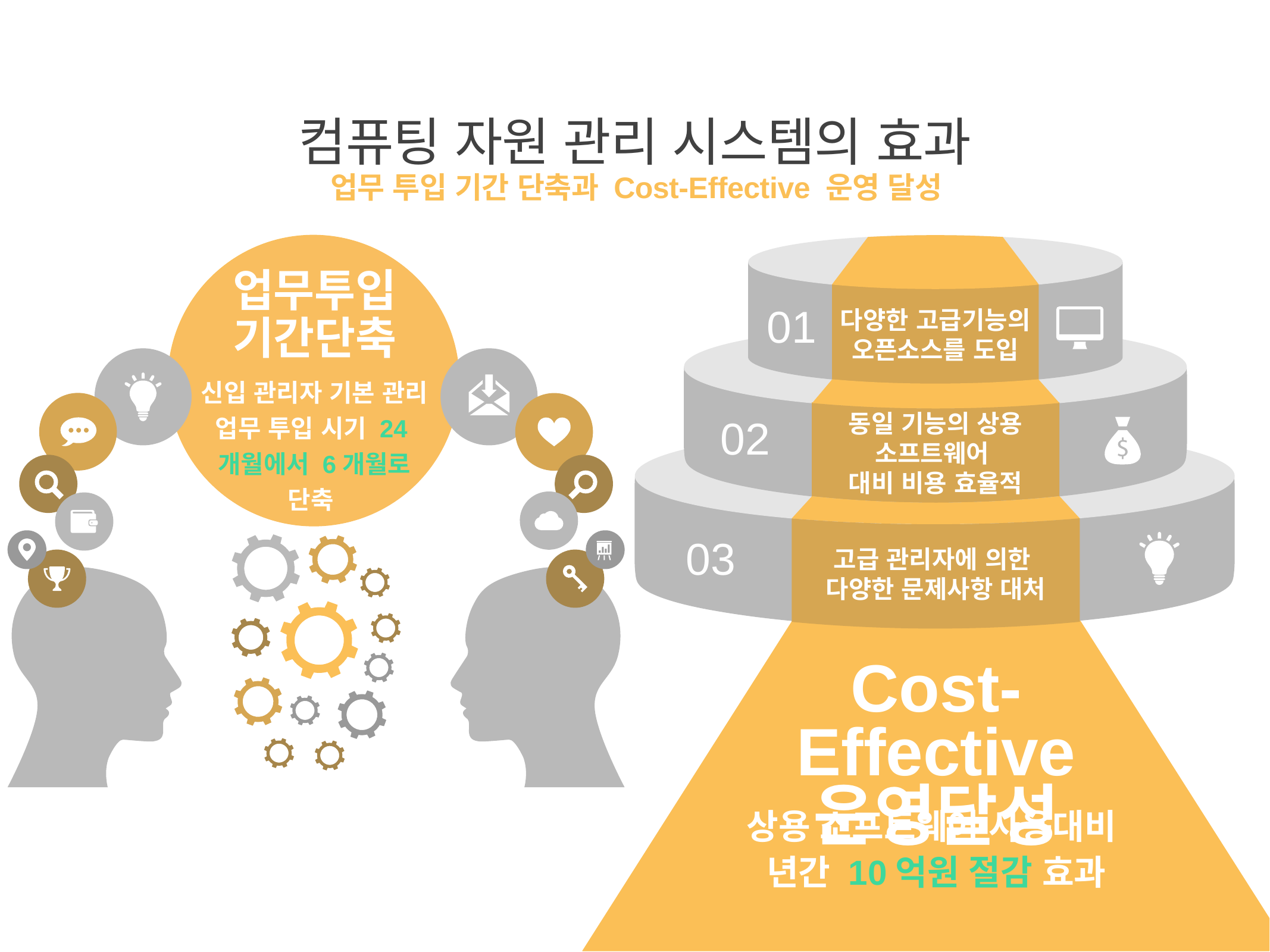

10

# 컴퓨팅 자원 관리 시스템의 효과
업무 투입 기간 단축과 Cost-Effective 운영 달성

업무투입
기간단축

01

02

03

다양한 고급기능의 오픈소스를 도입

동일 기능의 상용 소프트웨어
대비 비용 효율적

고급 관리자에 의한
다양한 문제사항 대처

Cost-Effective
운영달성
상용 소프트웨어 사용대비
년간 10억원 절감 효과

업무투입
기간단축
신입 관리자 기본 관리 업무 투입 시기 24개월에서 6개월로 단축

Cost-Effective
운영달성